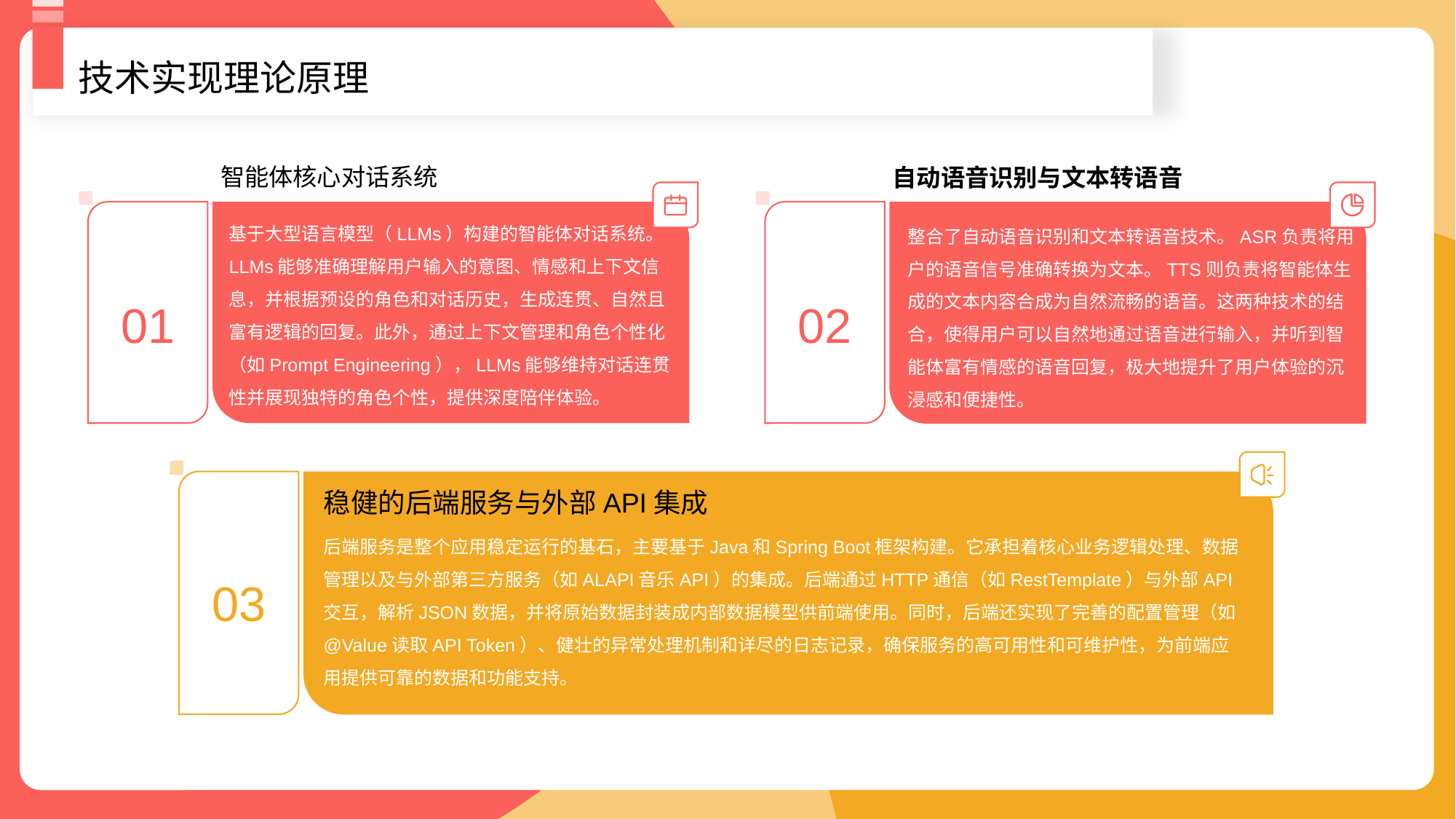

技术实现理论原理

智能体核心对话系统
自动语音识别与文本转语音

基于大型语言模型（LLMs）构建的智能体对话系统。LLMs能够准确理解用户输入的意图、情感和上下文信息，并根据预设的角色和对话历史，生成连贯、自然且富有逻辑的回复。此外，通过上下文管理和角色个性化（如Prompt Engineering），LLMs能够维持对话连贯性并展现独特的角色个性，提供深度陪伴体验。
整合了自动语音识别和文本转语音技术。ASR负责将用户的语音信号准确转换为文本。TTS则负责将智能体生成的文本内容合成为自然流畅的语音。这两种技术的结合，使得用户可以自然地通过语音进行输入，并听到智能体富有情感的语音回复，极大地提升了用户体验的沉浸感和便捷性。

01
02

稳健的后端服务与外部API集成
后端服务是整个应用稳定运行的基石，主要基于Java和Spring Boot框架构建。它承担着核心业务逻辑处理、数据管理以及与外部第三方服务（如ALAPI音乐API）的集成。后端通过HTTP通信（如RestTemplate）与外部API交互，解析JSON数据，并将原始数据封装成内部数据模型供前端使用。同时，后端还实现了完善的配置管理（如@Value读取API Token）、健壮的异常处理机制和详尽的日志记录，确保服务的高可用性和可维护性，为前端应用提供可靠的数据和功能支持。
03